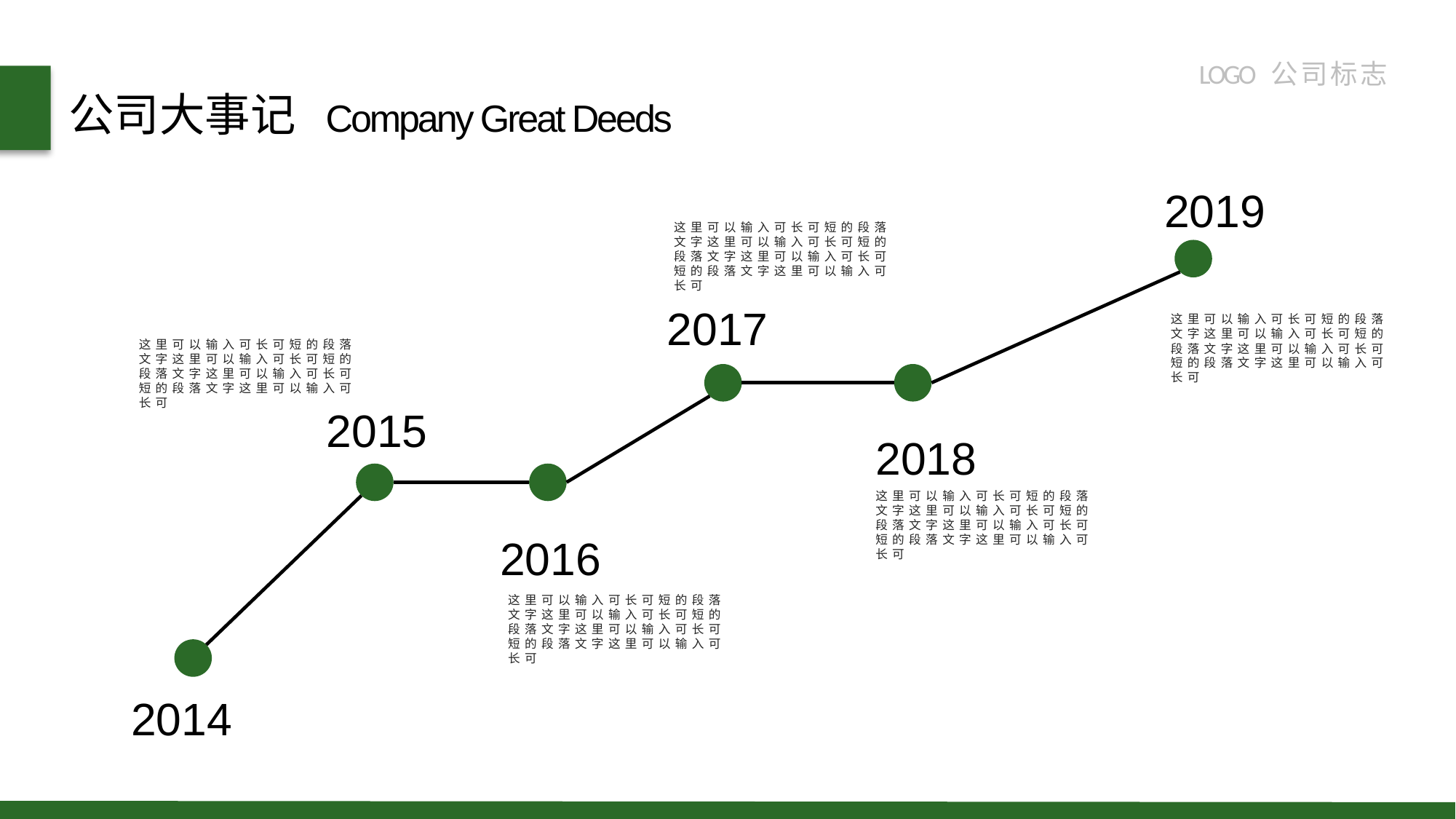

LOGO  公 司 标 志

公司大事记
Company Great Deeds

2019
这里可以输入可长可短的段落文字这里可以输入可长可短的段落文字这里可以输入可长可短的段落文字这里可以输入可长可
这里可以输入可长可短的段落文字这里可以输入可长可短的段落文字这里可以输入可长可短的段落文字这里可以输入可长可
2017

这里可以输入可长可短的段落文字这里可以输入可长可短的段落文字这里可以输入可长可短的段落文字这里可以输入可长可
2015

2018
这里可以输入可长可短的段落文字这里可以输入可长可短的段落文字这里可以输入可长可短的段落文字这里可以输入可长可

2016
这里可以输入可长可短的段落文字这里可以输入可长可短的段落文字这里可以输入可长可短的段落文字这里可以输入可长可

2014